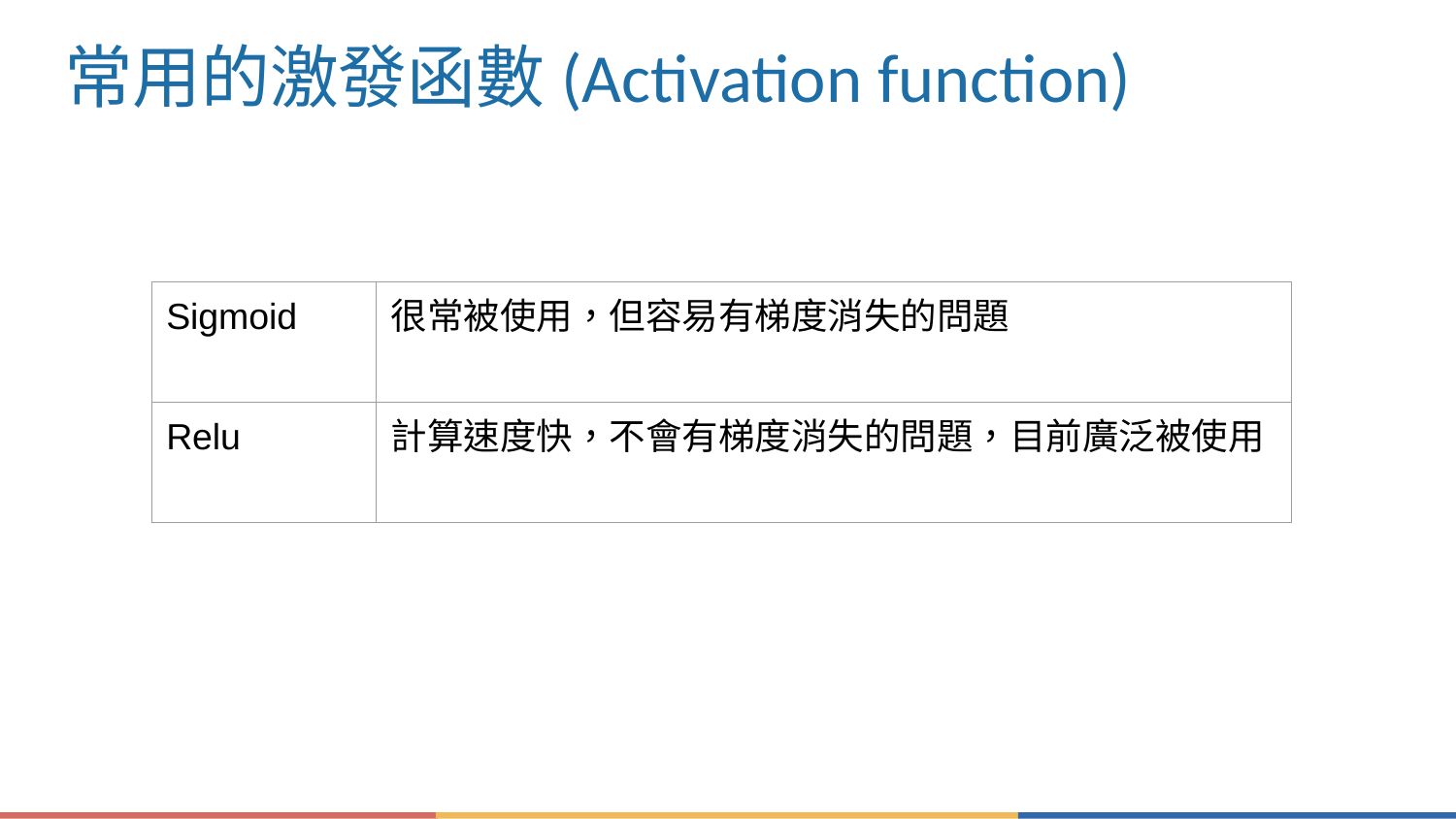

# 常用的激發函數(Activation function)
| Sigmoid | 很常被使用，但容易有梯度消失的問題 |
| --- | --- |
| Relu | 計算速度快，不會有梯度消失的問題，目前廣泛被使用 |